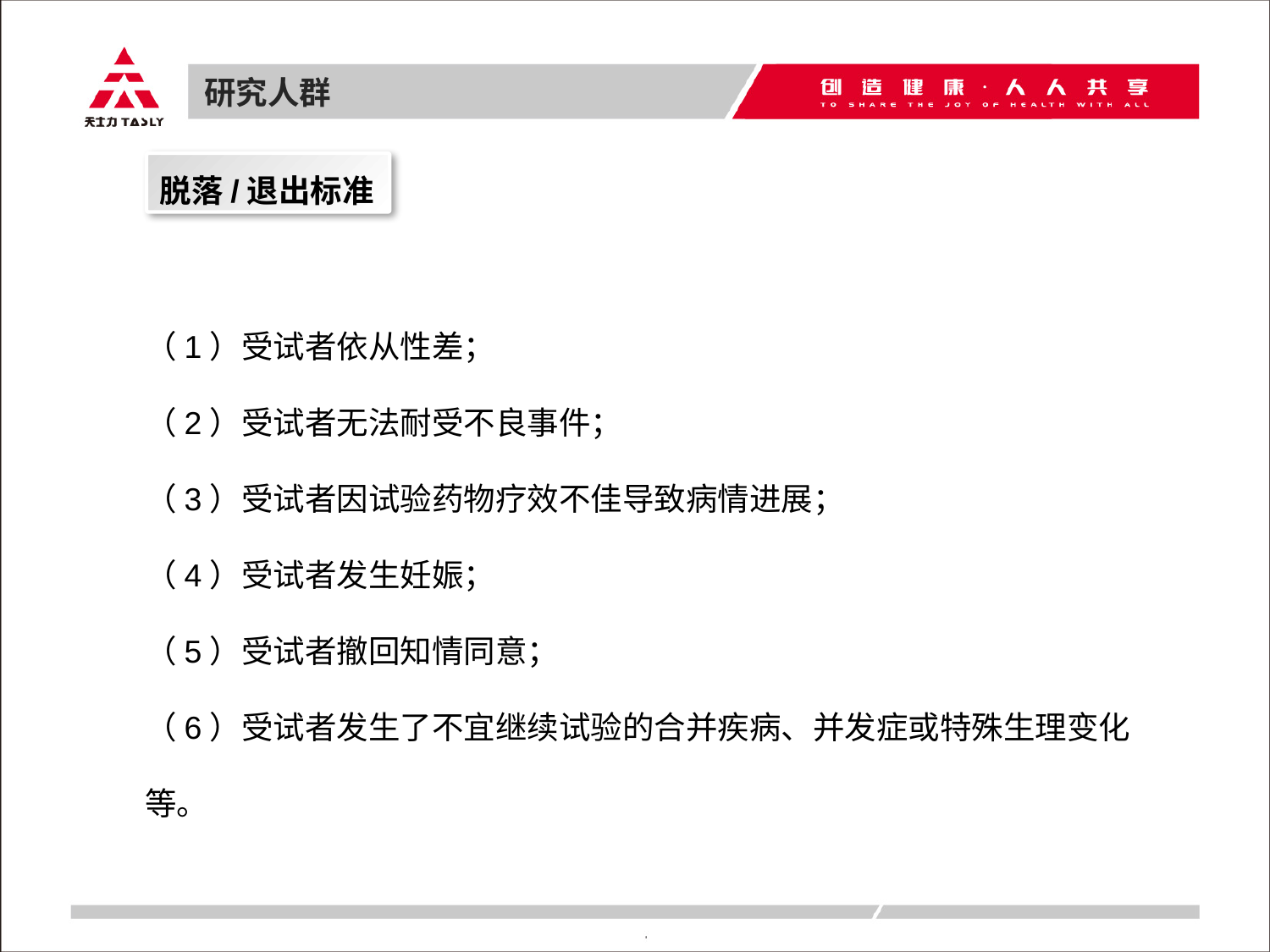

研究人群
脱落/退出标准
（1）受试者依从性差；
（2）受试者无法耐受不良事件；
（3）受试者因试验药物疗效不佳导致病情进展；
（4）受试者发生妊娠；
（5）受试者撤回知情同意；
（6）受试者发生了不宜继续试验的合并疾病、并发症或特殊生理变化等。